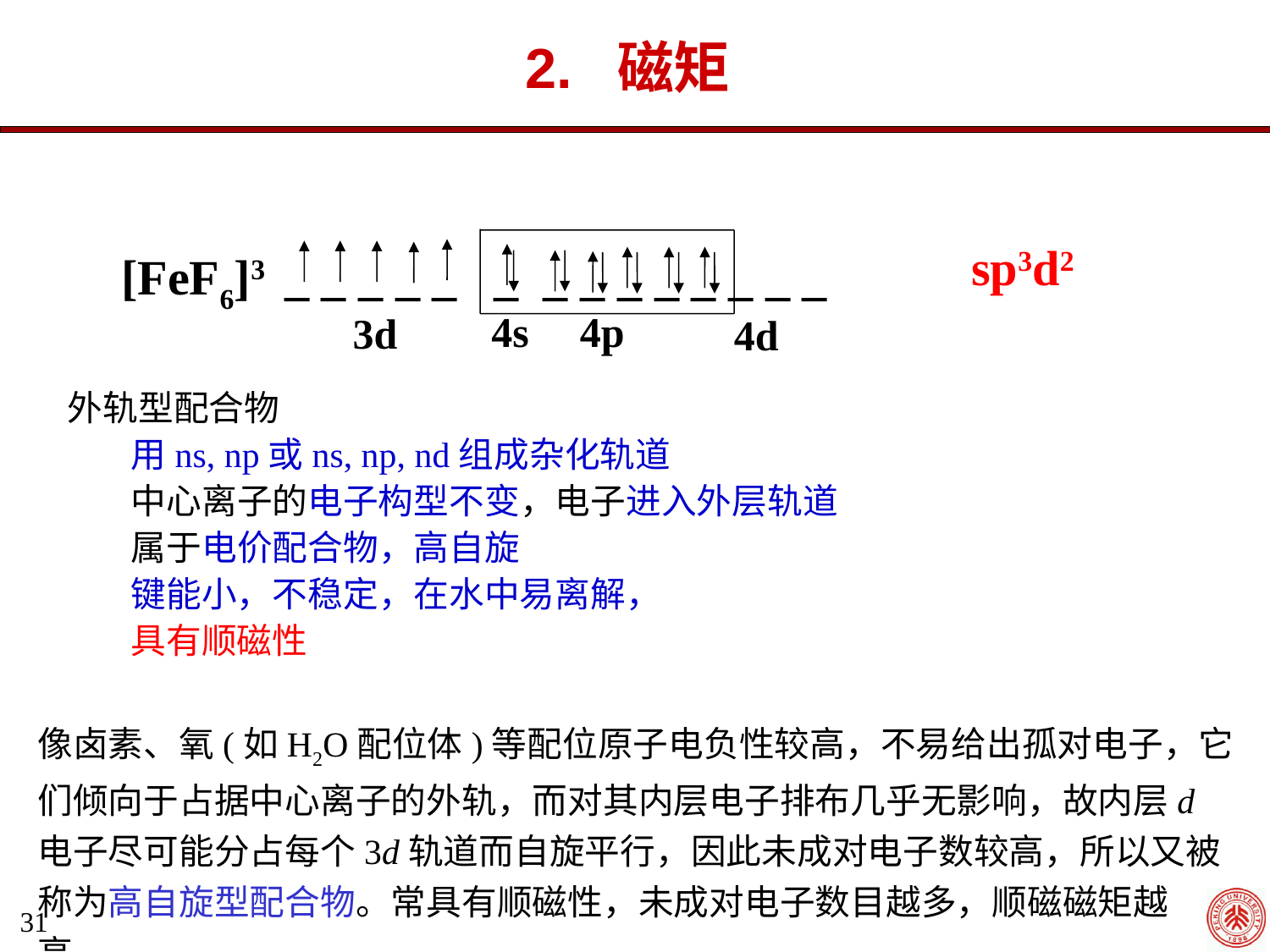

2.  磁矩

sp3d2
[FeF6]3  _ _ _ _ _   _  _ _ _ _ _ _ _ _

4s
4p
3d
4d

外轨型配合物
用ns, np或ns, np, nd组成杂化轨道
中心离子的电子构型不变，电子进入外层轨道
属于电价配合物，高自旋
键能小，不稳定，在水中易离解，
具有顺磁性
像卤素、氧(如H2O配位体)等配位原子电负性较高，不易给出孤对电子，它们倾向于占据中心离子的外轨，而对其内层电子排布几乎无影响，故内层d电子尽可能分占每个3d轨道而自旋平行，因此未成对电子数较高，所以又被称为高自旋型配合物。常具有顺磁性，未成对电子数目越多，顺磁磁矩越高。